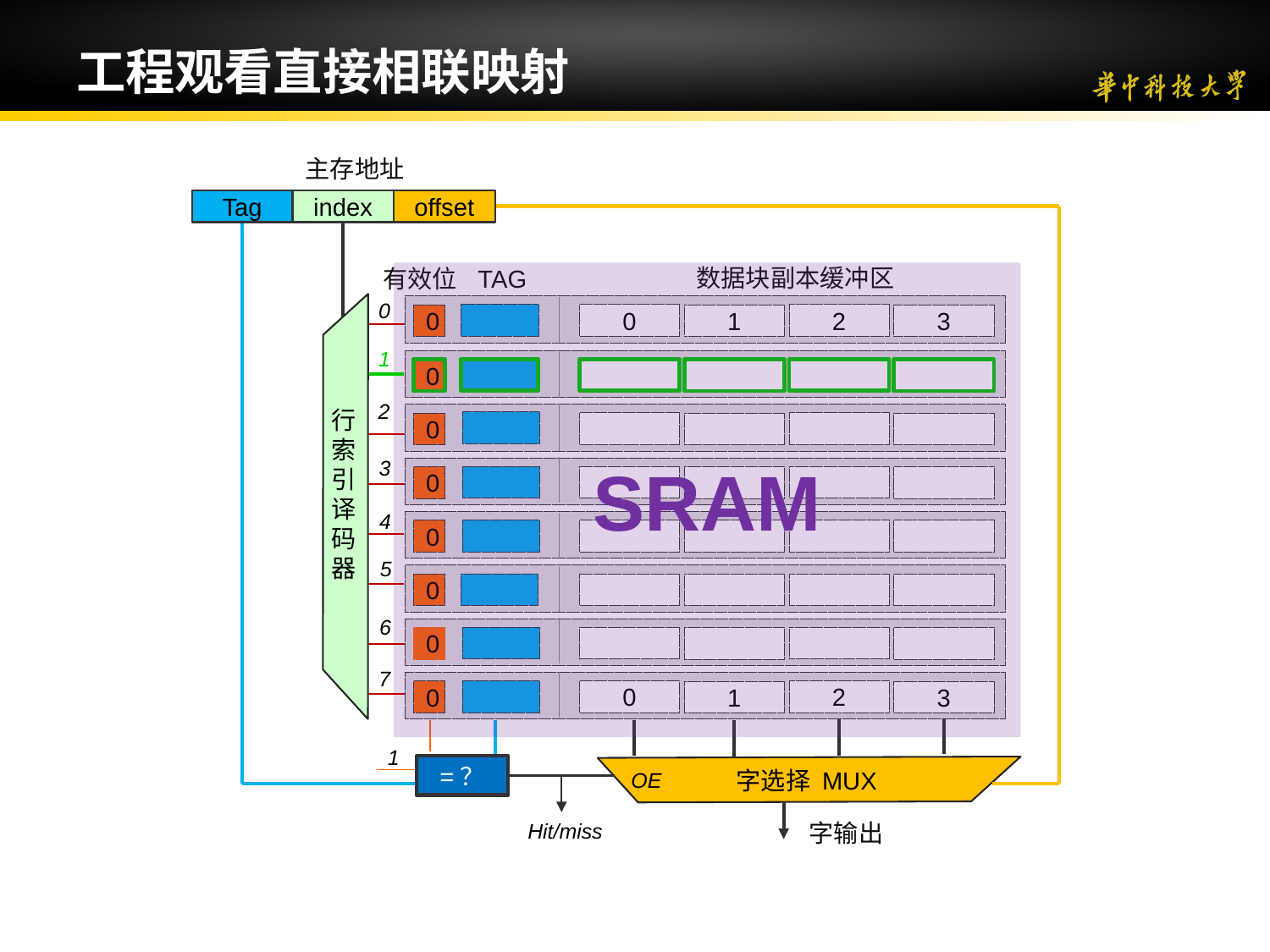

# 工程观看直接相联映射
主存地址
Tag
index
offset
数据块副本缓冲区
TAG
SRAM
有效位
0
1
2
3
4
5
6
7

0
2
0
1
3

行索引译码器

0

0

0

0

0

0

0
2
0
1
3
1
=？
字选择 MUX
OE
Hit/miss
字输出